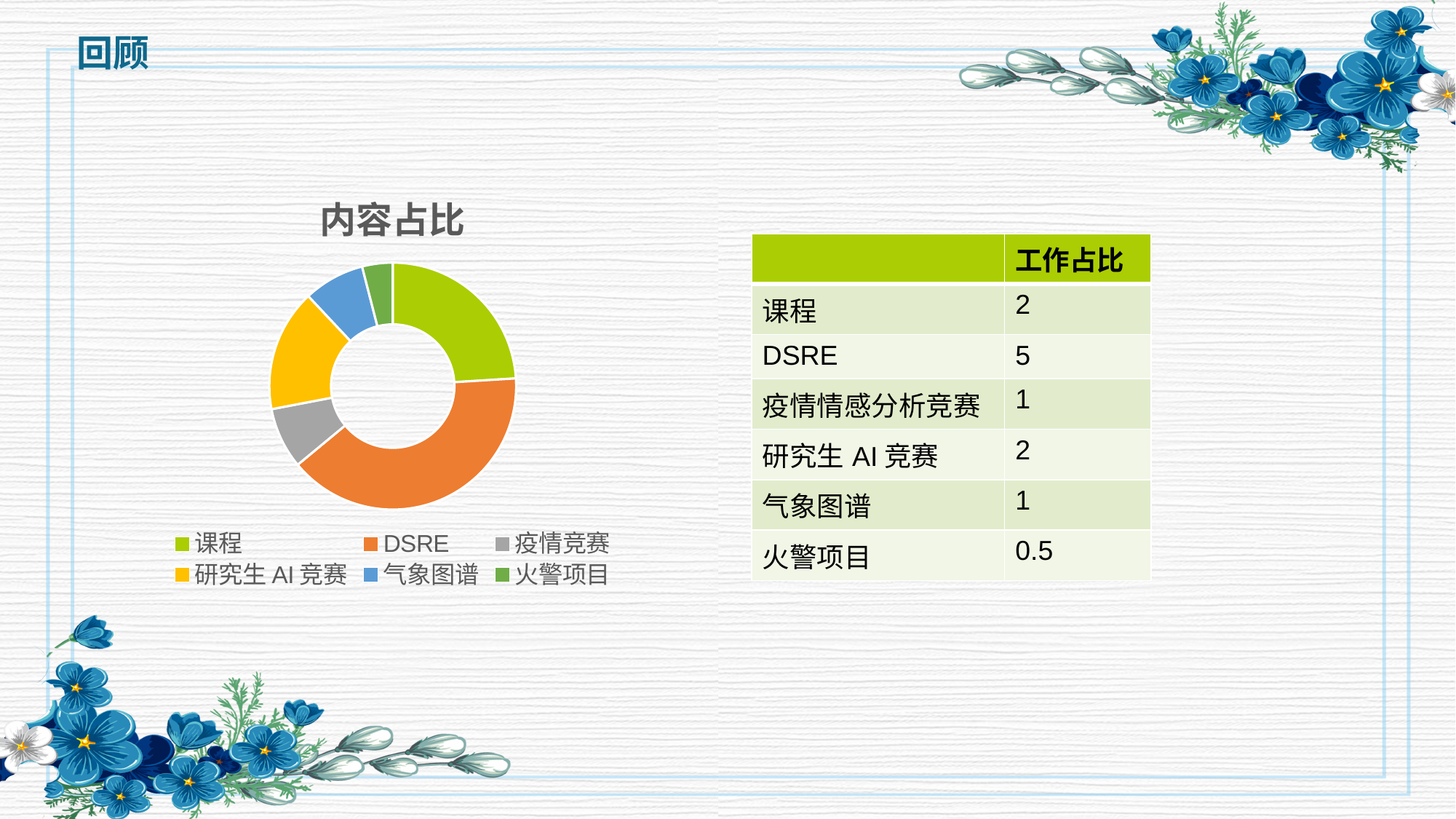

回顾

### Chart: 内容占比

| Category | 工作占比 |
|---|---|
| 课程 | 3.0 |
| DSRE | 5.0 |
| 疫情竞赛 | 1.0 |
| 研究生AI竞赛 | 2.0 |
| 气象图谱 | 1.0 |
| 火警项目 | 0.5 |
|  | 工作占比 |
| --- | --- |
| 课程 | 2 |
| DSRE | 5 |
| 疫情情感分析竞赛 | 1 |
| 研究生AI竞赛 | 2 |
| 气象图谱 | 1 |
| 火警项目 | 0.5 |